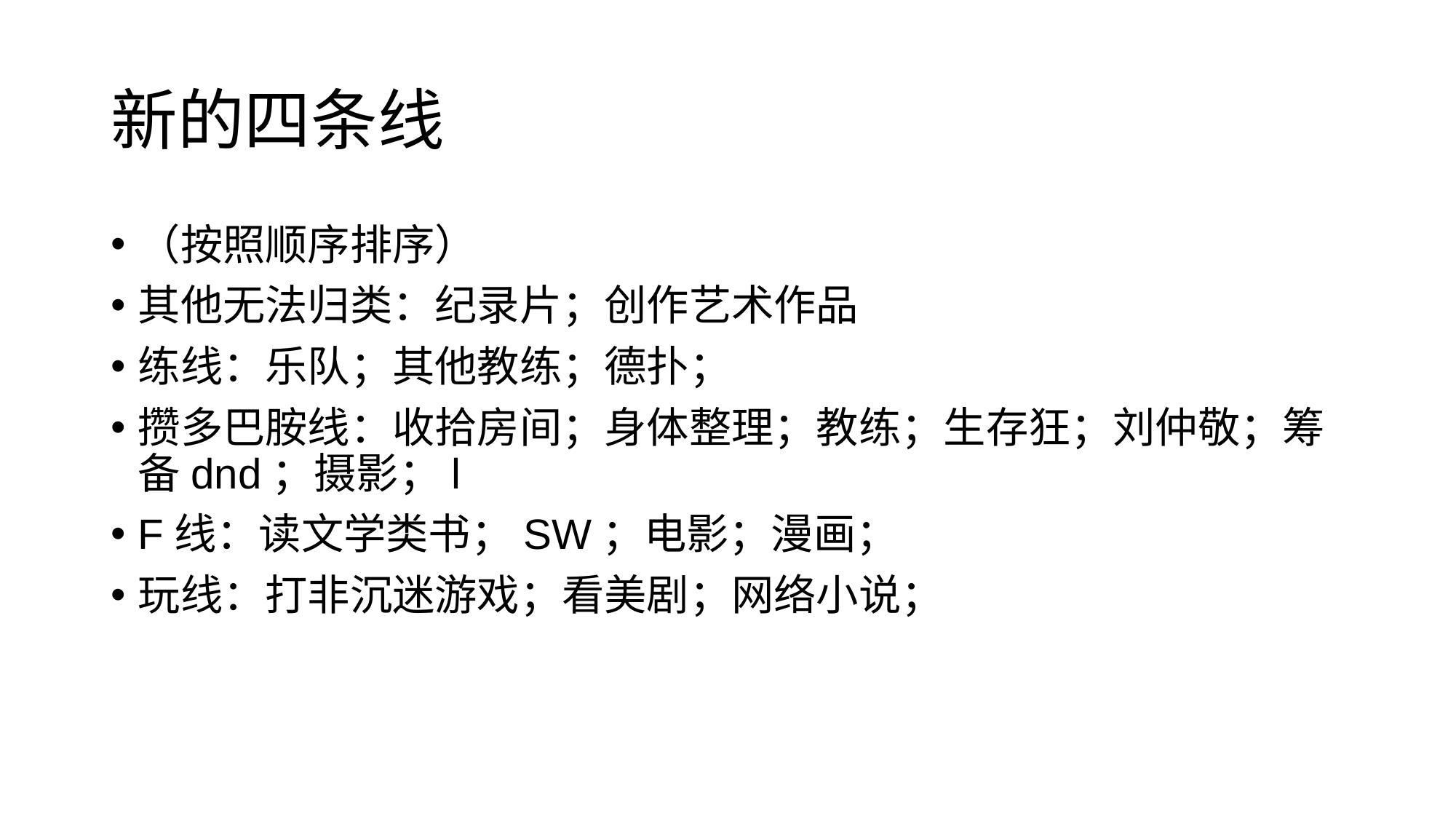

# 新的四条线
（按照顺序排序）
其他无法归类：纪录片；创作艺术作品
练线：乐队；其他教练；德扑；
攒多巴胺线：收拾房间；身体整理；教练；生存狂；刘仲敬；筹备dnd；摄影；l
F线：读文学类书；SW；电影；漫画；
玩线：打非沉迷游戏；看美剧；网络小说；